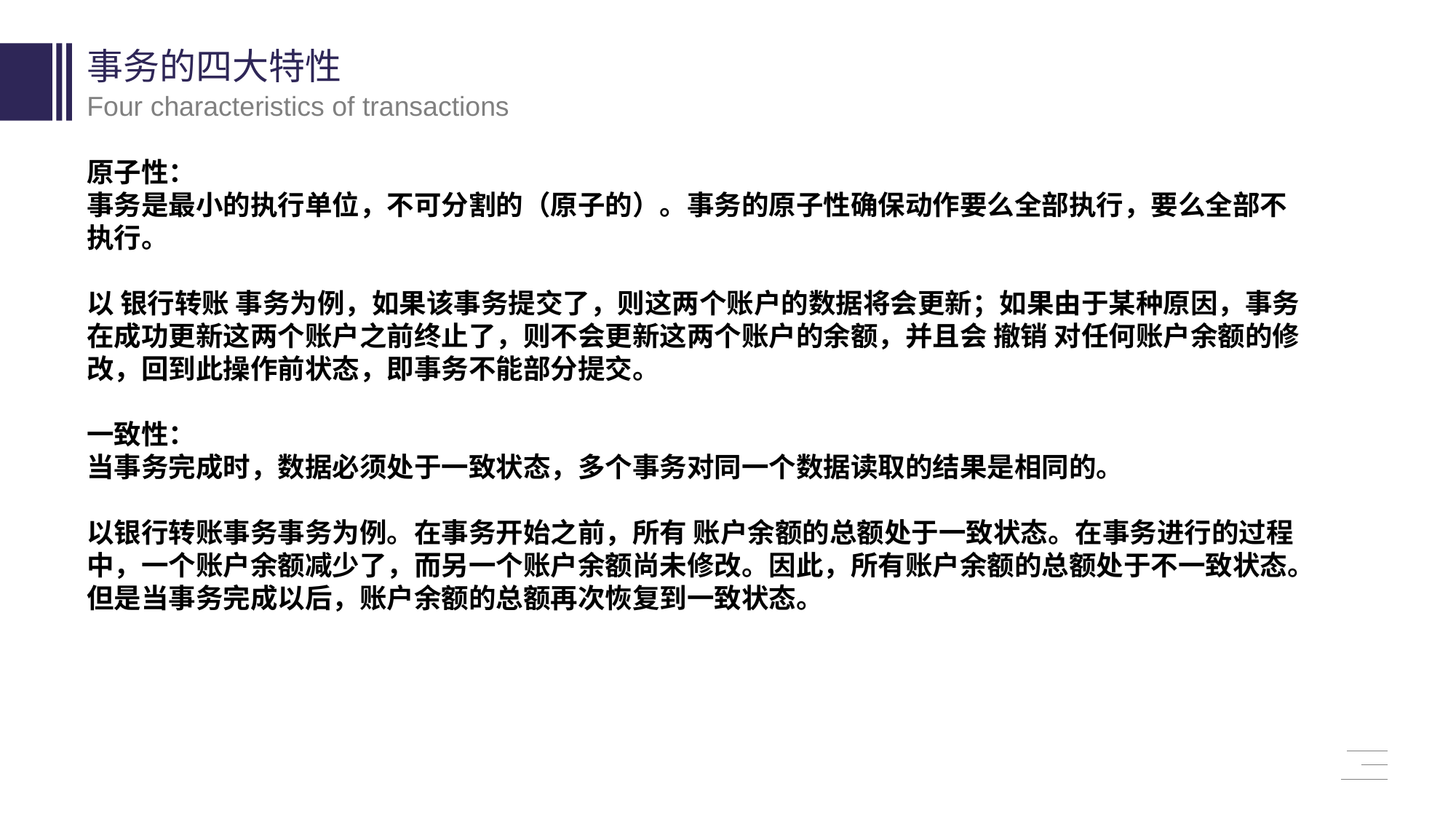

事务的四大特性

Four characteristics of transactions
原子性：
事务是最小的执行单位，不可分割的（原子的）。事务的原子性确保动作要么全部执行，要么全部不执行。

以 银行转账 事务为例，如果该事务提交了，则这两个账户的数据将会更新；如果由于某种原因，事务在成功更新这两个账户之前终止了，则不会更新这两个账户的余额，并且会 撤销 对任何账户余额的修改，回到此操作前状态，即事务不能部分提交。

一致性：
当事务完成时，数据必须处于一致状态，多个事务对同一个数据读取的结果是相同的。

以银行转账事务事务为例。在事务开始之前，所有 账户余额的总额处于一致状态。在事务进行的过程中，一个账户余额减少了，而另一个账户余额尚未修改。因此，所有账户余额的总额处于不一致状态。但是当事务完成以后，账户余额的总额再次恢复到一致状态。